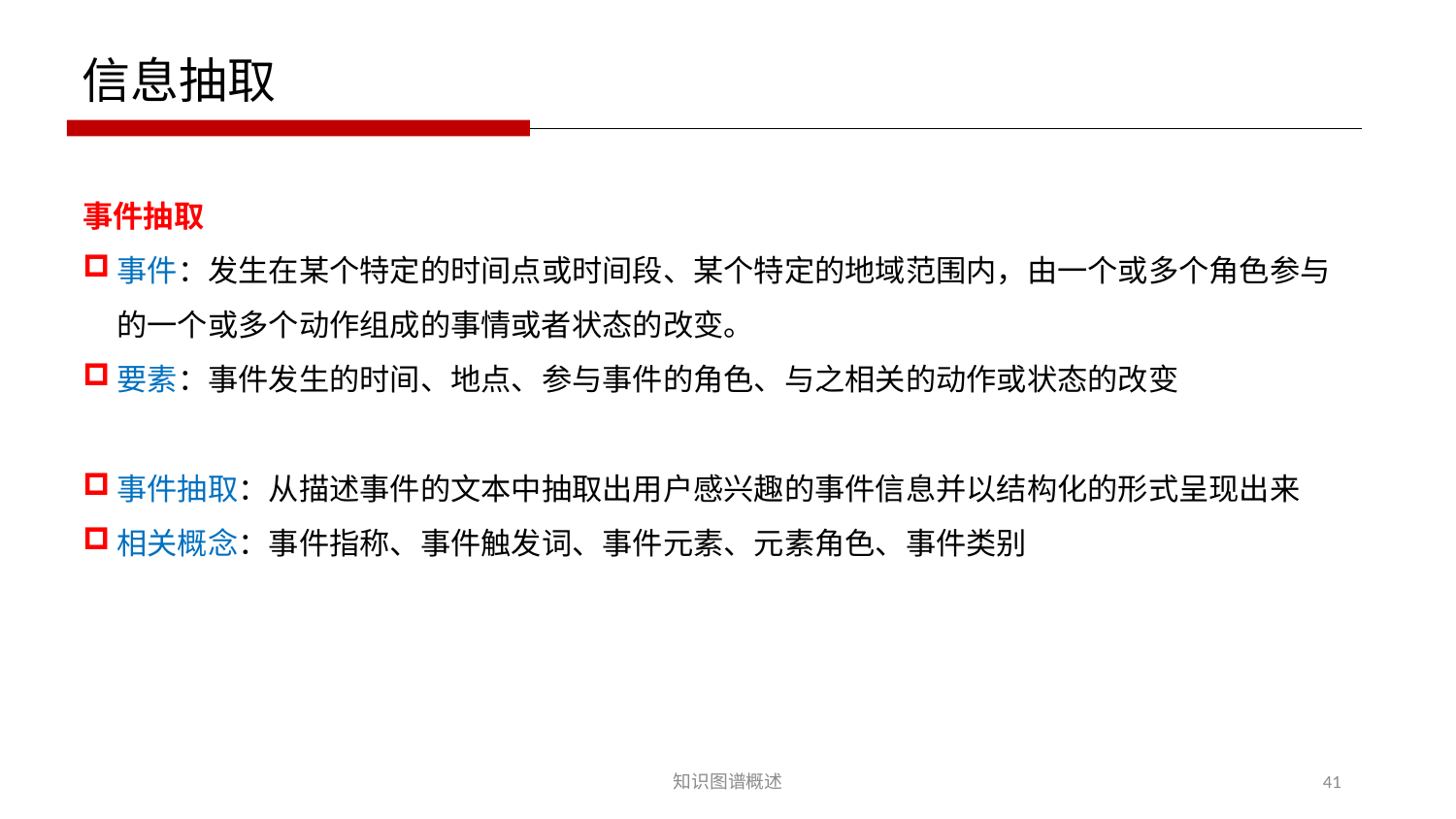

信息抽取

事件抽取
事件：发生在某个特定的时间点或时间段、某个特定的地域范围内，由一个或多个角色参与的一个或多个动作组成的事情或者状态的改变。
要素：事件发生的时间、地点、参与事件的角色、与之相关的动作或状态的改变

事件抽取：从描述事件的文本中抽取出用户感兴趣的事件信息并以结构化的形式呈现出来
相关概念：事件指称、事件触发词、事件元素、元素角色、事件类别
知识图谱概述
41